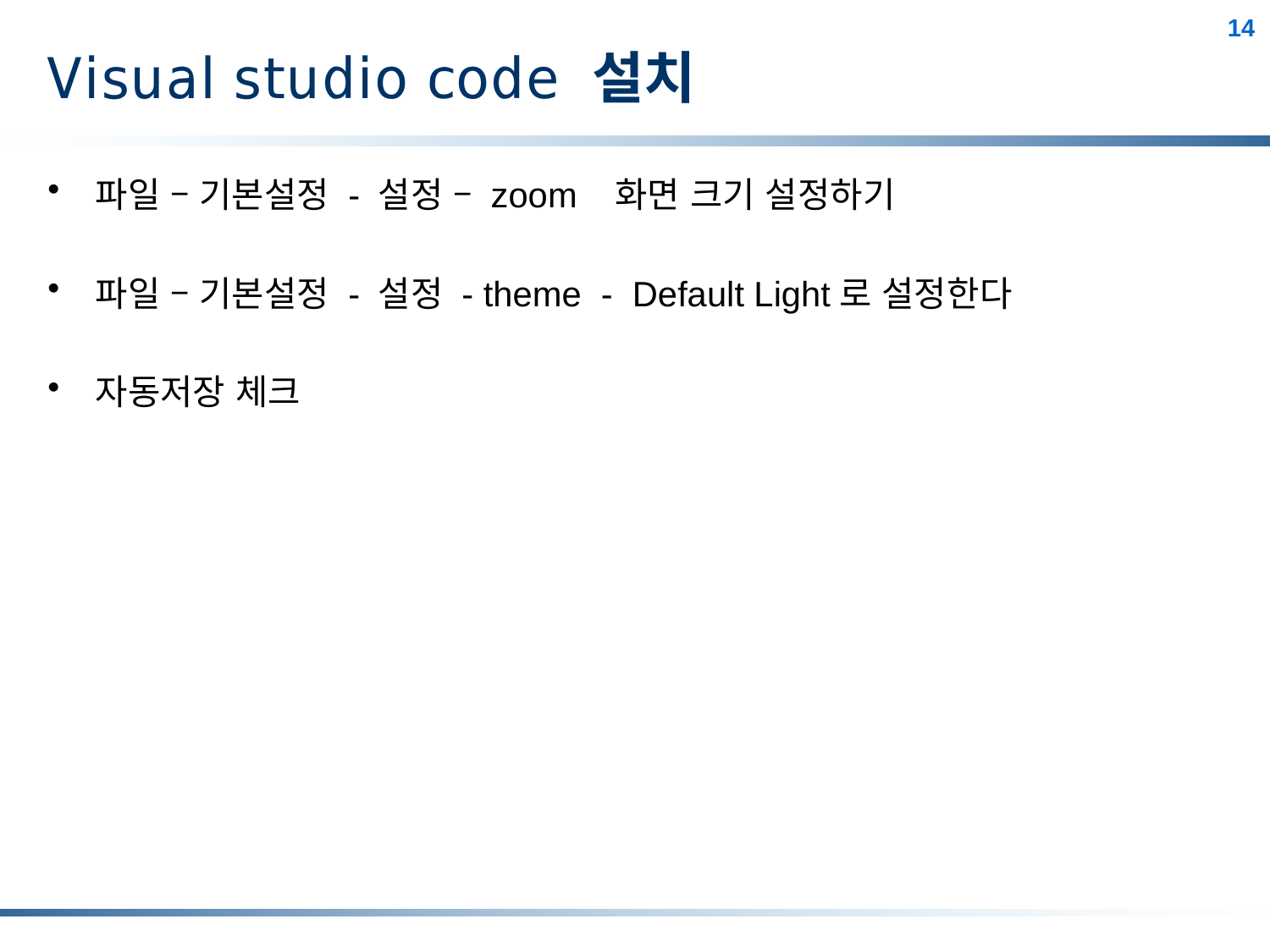

# Visual studio code 설치
파일 – 기본설정 - 설정 – zoom   화면 크기 설정하기

파일 – 기본설정 - 설정 - theme  -  Default Light로 설정한다

자동저장 체크